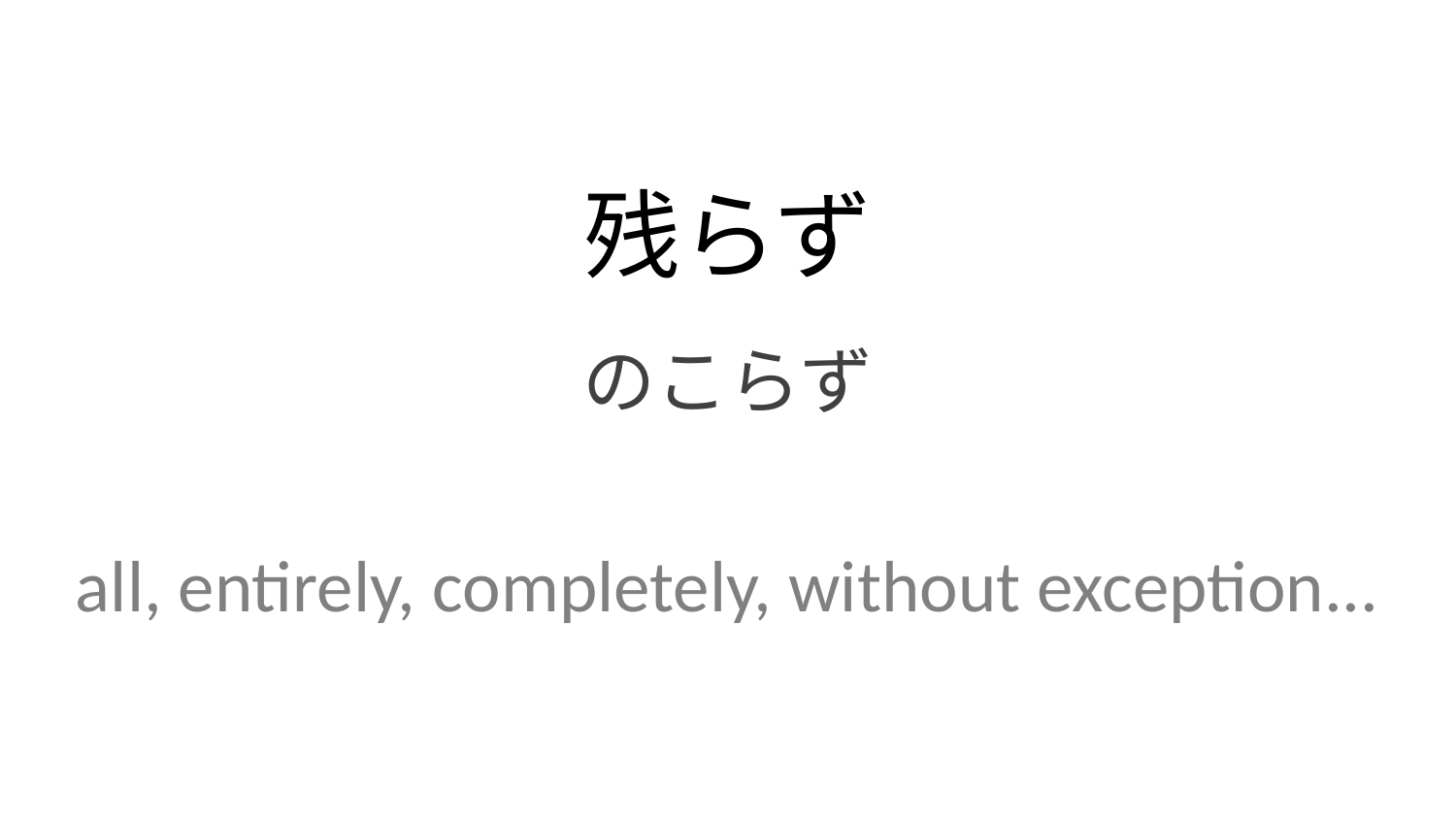

残らず

のこらず
all, entirely, completely, without exception...